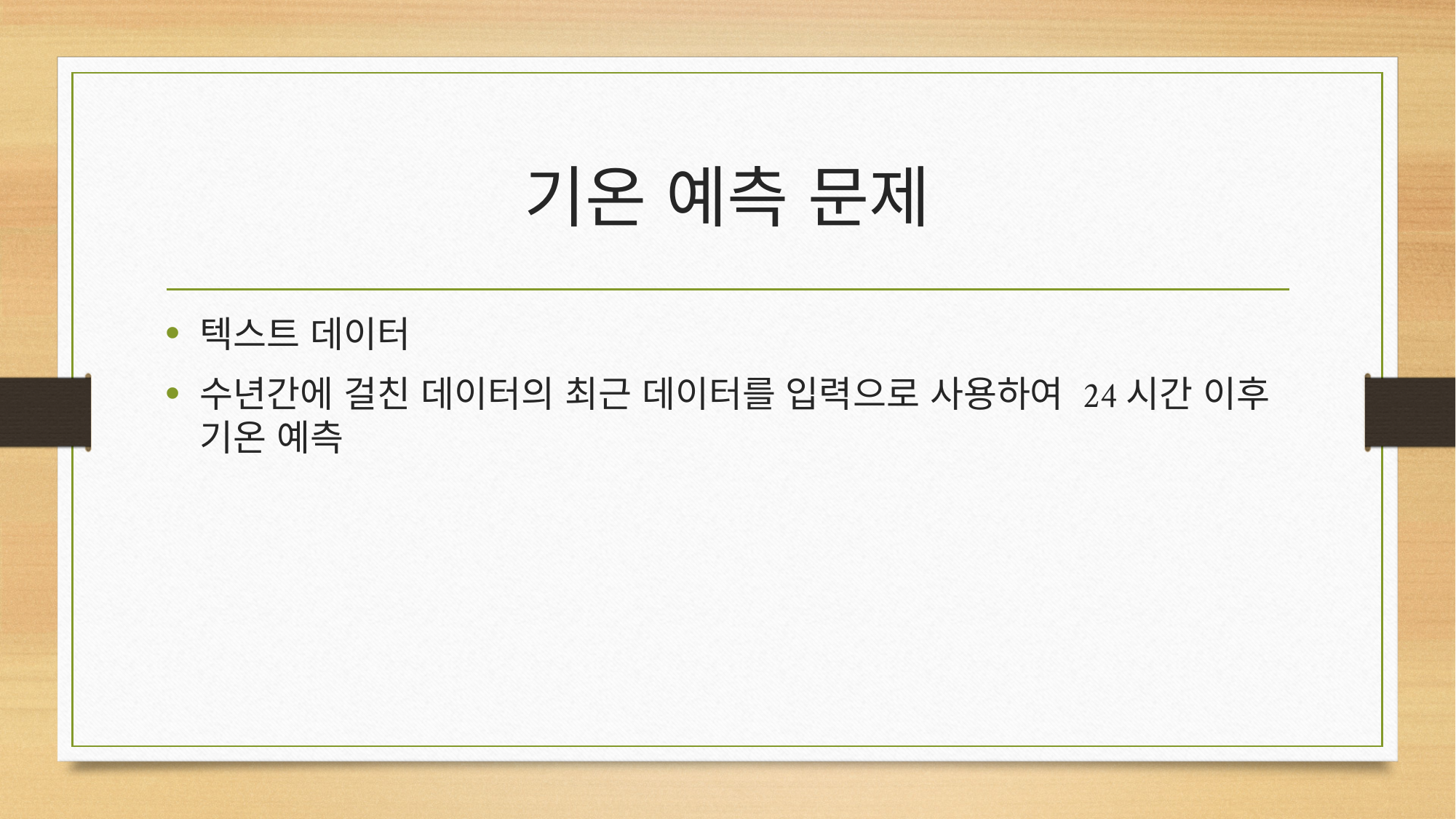

# 기온 예측 문제
텍스트 데이터
수년간에 걸친 데이터의 최근 데이터를 입력으로 사용하여 24시간 이후 기온 예측